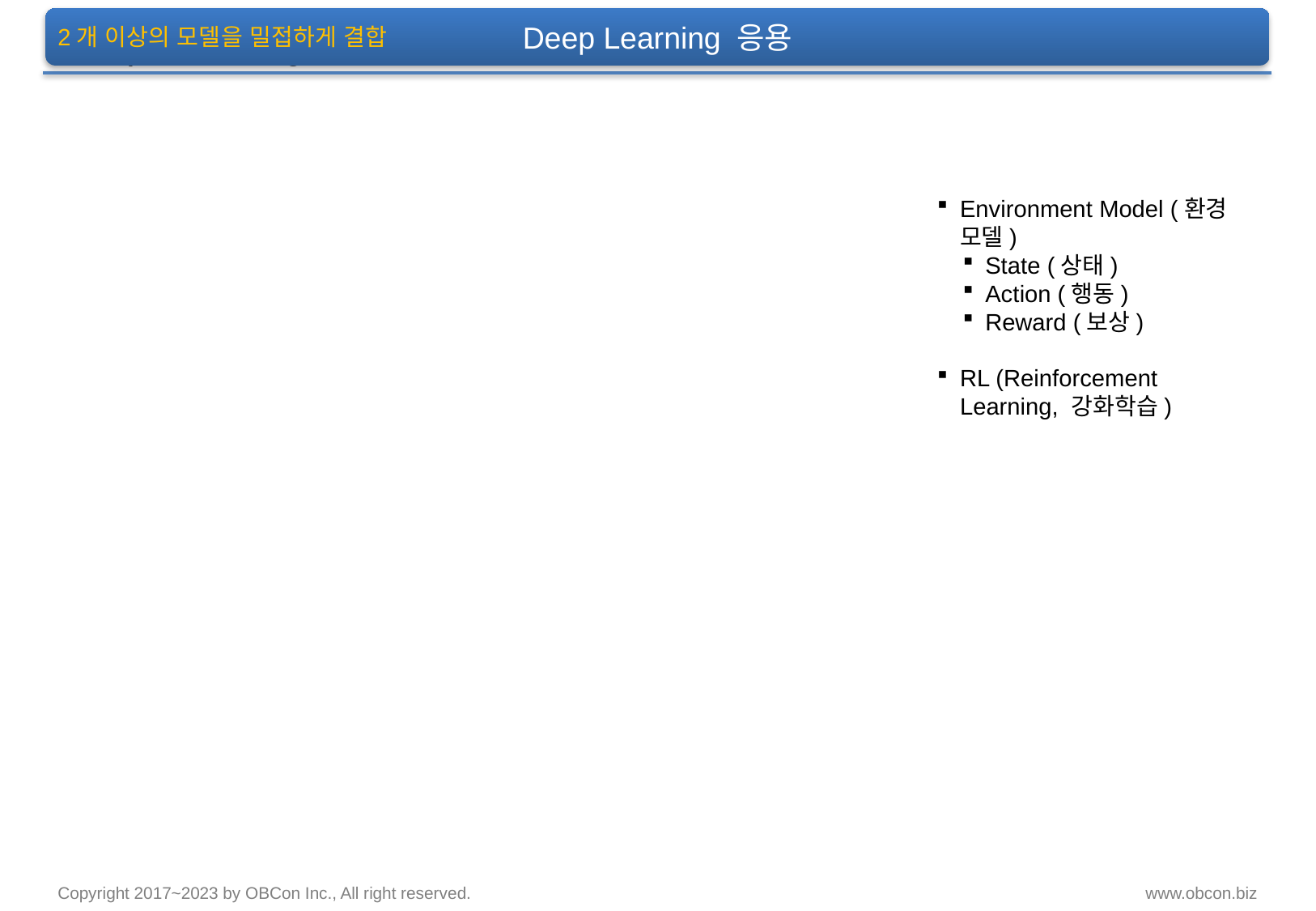

Deep Learning 응용
# Deep Learning 응용
2개 이상의 모델을 밀접하게 결합
Environment Model (환경 모델)
State (상태)
Action (행동)
Reward (보상)

RL (Reinforcement Learning, 강화학습)